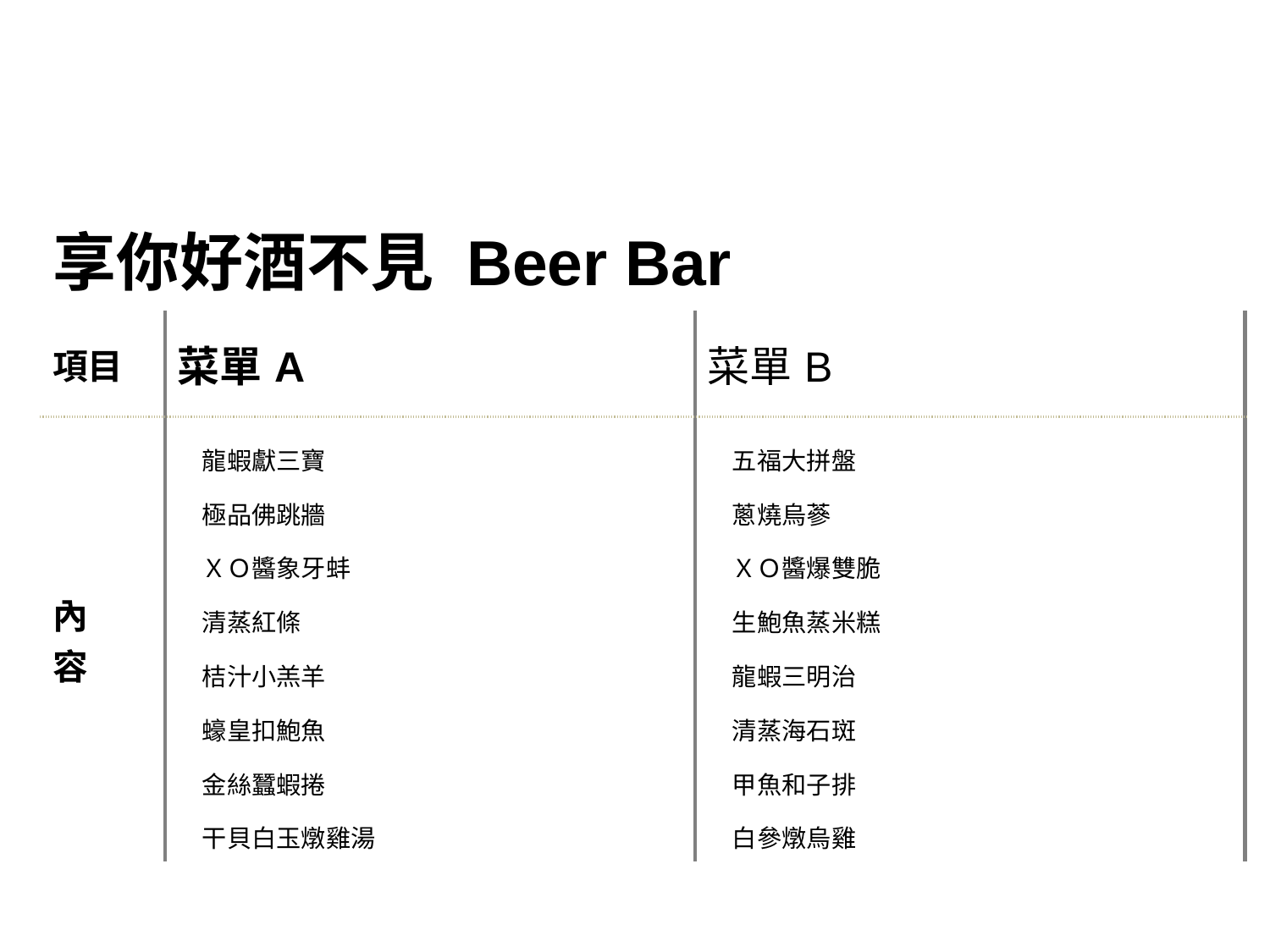

| 享你好酒不見 Beer Bar |  |  |
| --- | --- | --- |
| 項目 | 菜單A | 菜單B |
| 內 容 | 龍蝦獻三寶 　極品佛跳牆 　ＸＯ醬象牙蚌 　清蒸紅條 　桔汁小羔羊 　蠔皇扣鮑魚 　金絲蠶蝦捲 　干貝白玉燉雞湯 | 五福大拼盤 　蔥燒烏蔘 　ＸＯ醬爆雙脆 　生鮑魚蒸米糕 　龍蝦三明治 　清蒸海石斑 　甲魚和子排 　白參燉烏雞 |